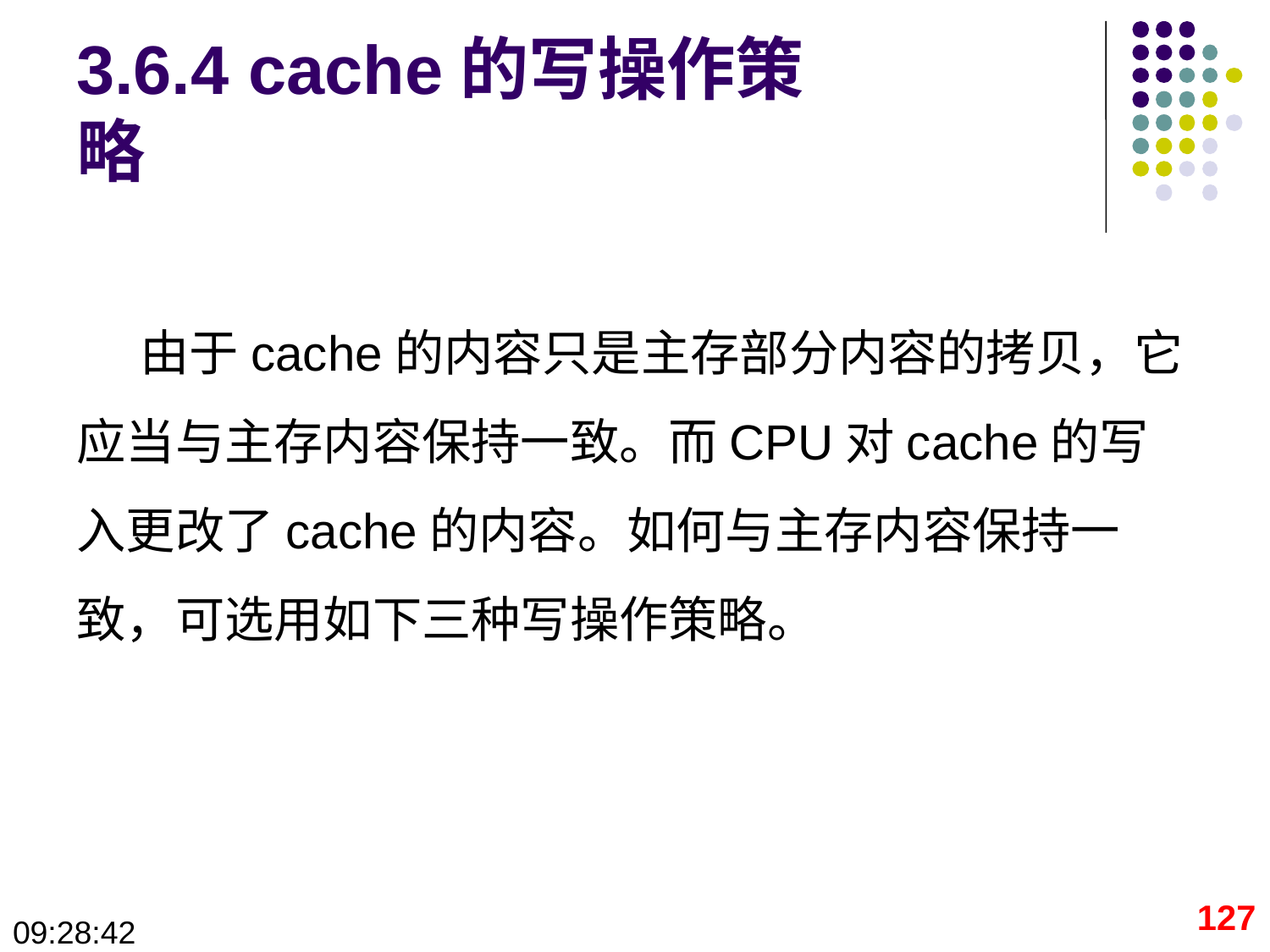

# 3.6.4 cache的写操作策略
由于cache的内容只是主存部分内容的拷贝，它应当与主存内容保持一致。而CPU对cache的写入更改了cache的内容。如何与主存内容保持一致，可选用如下三种写操作策略。
127
09:28:42